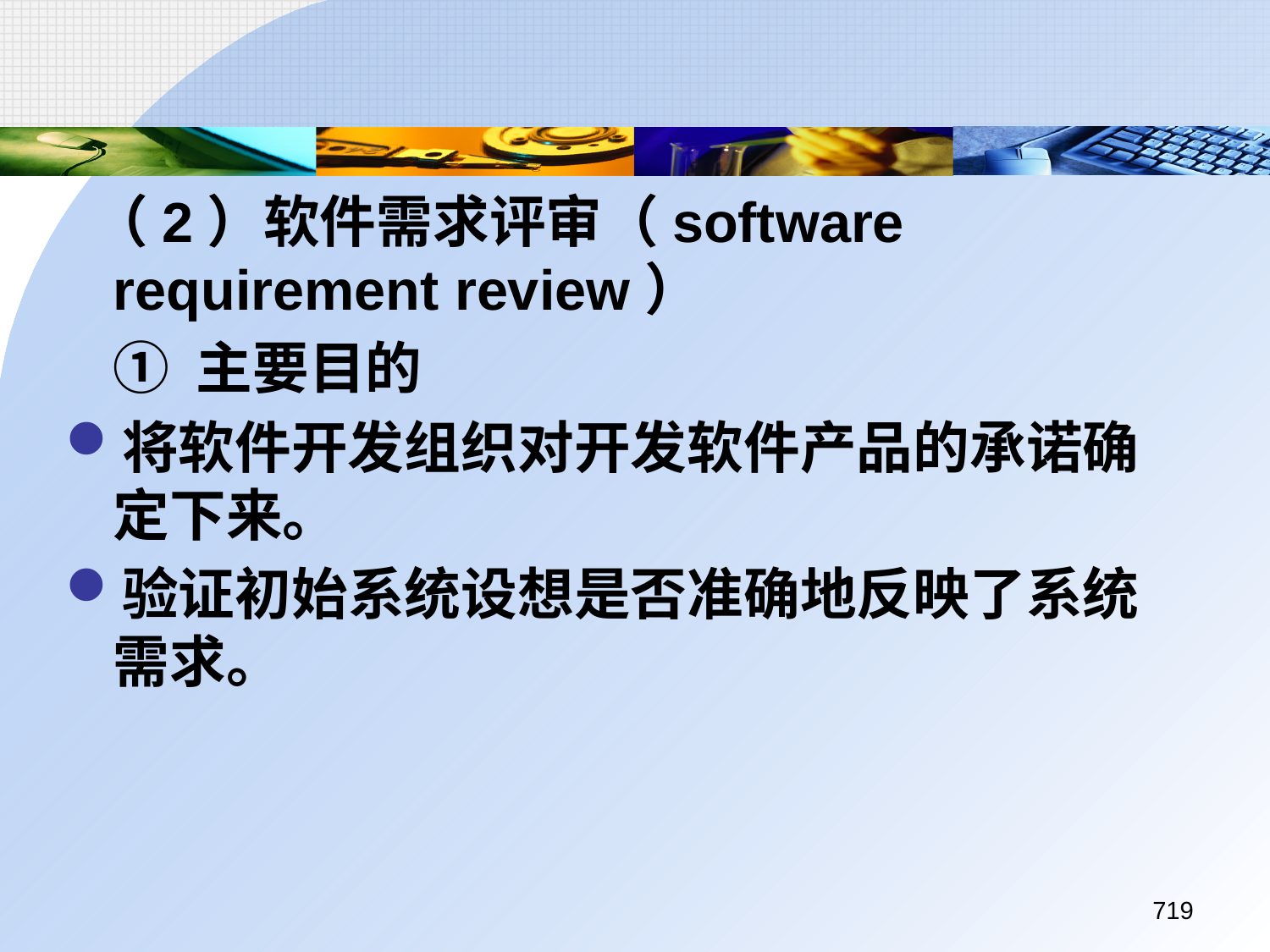

（2）软件需求评审（software requirement review）
	① 主要目的
将软件开发组织对开发软件产品的承诺确定下来。
验证初始系统设想是否准确地反映了系统需求。
719